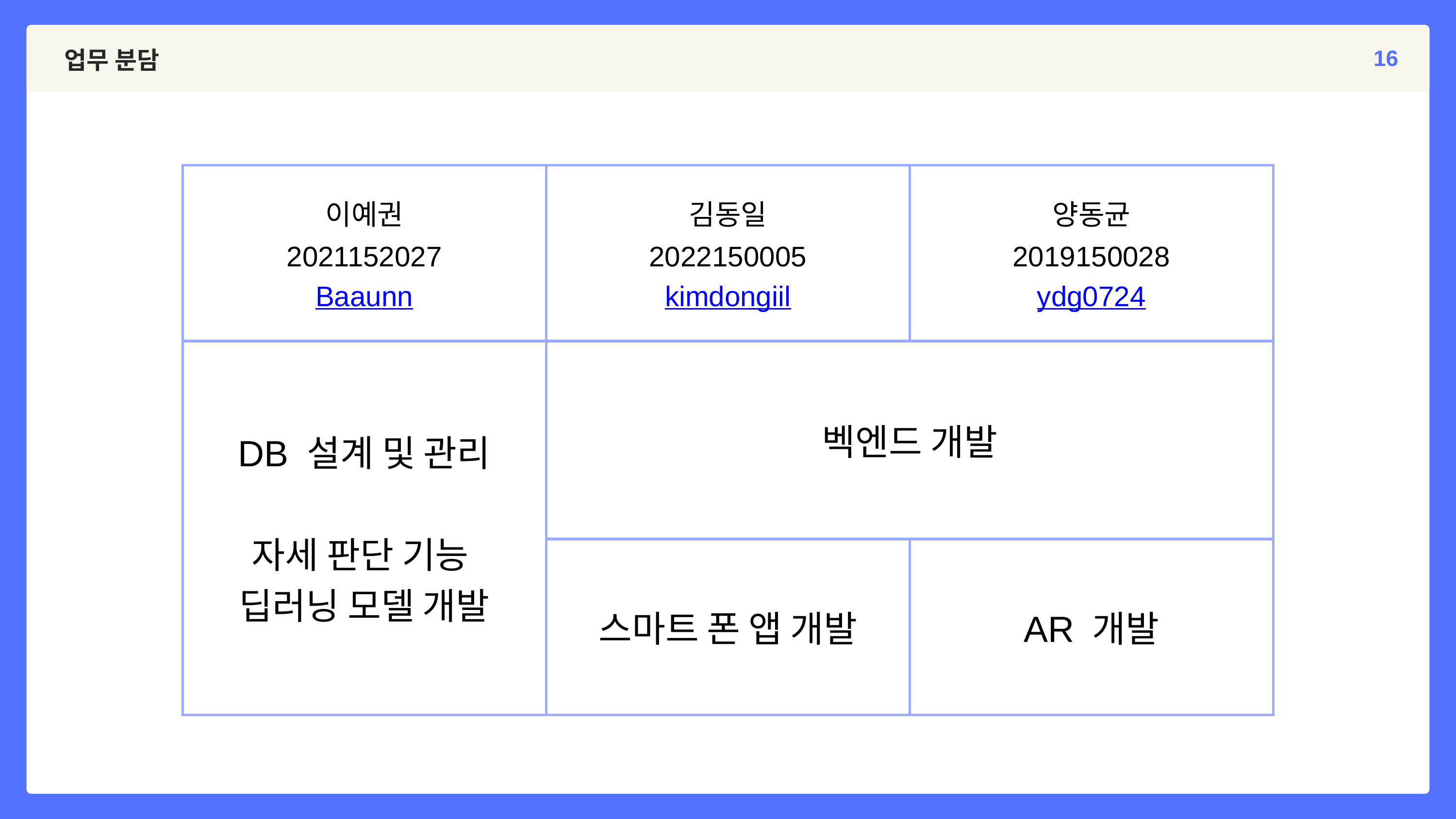

16
업무 분담

| 이예권 2021152027 Baaunn | 김동일 2022150005 kimdongiil | 양동균 2019150028 ydg0724 |
| --- | --- | --- |
| DB 설계 및 관리 자세 판단 기능 딥러닝 모델 개발 | 벡엔드 개발 | 벡엔드 개발 |
| DB 설계 및 관리 자세 판단 기능 딥러닝 모델 개발 | 스마트 폰 앱 개발 | AR 개발 |